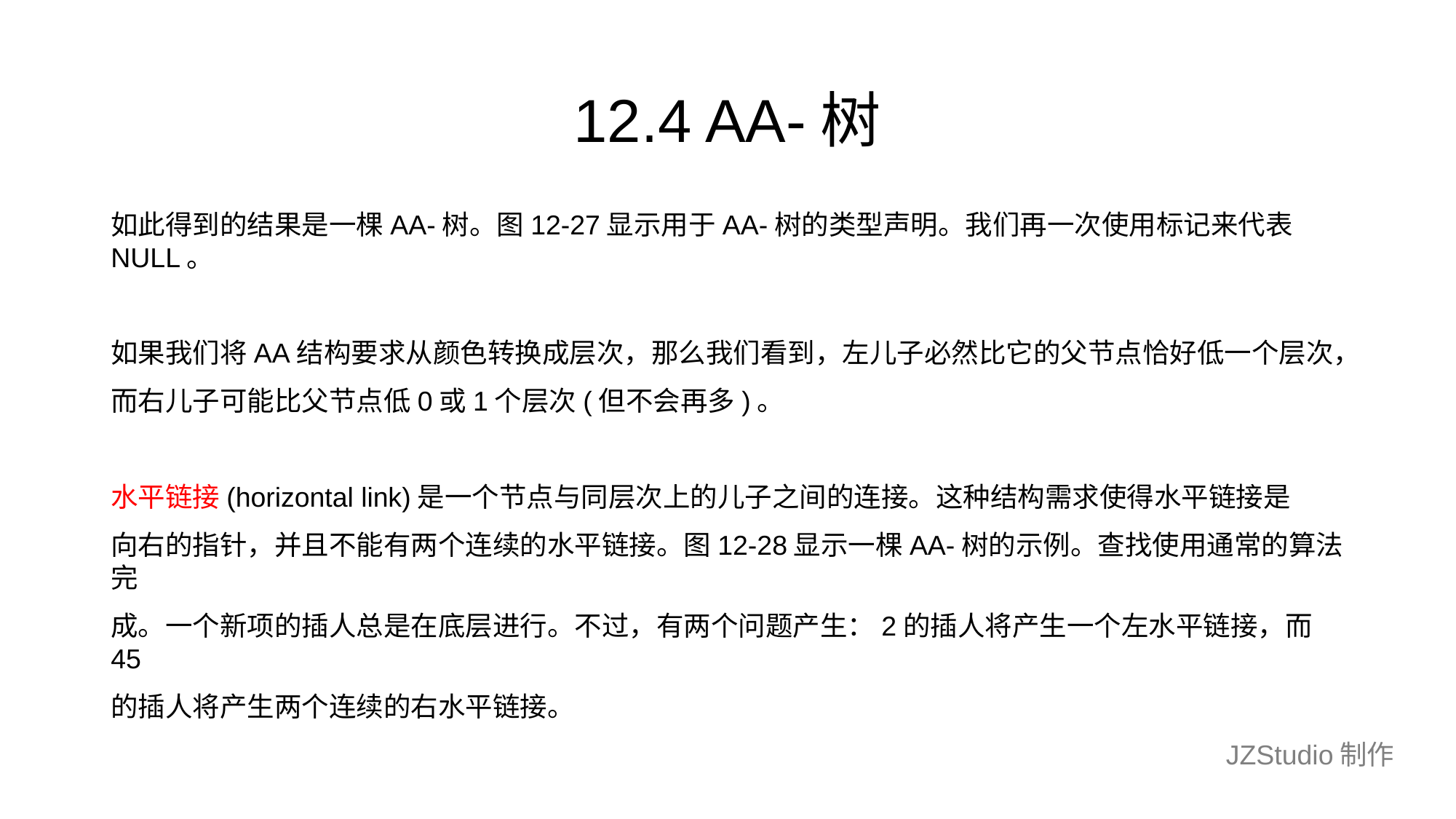

# 12.4 AA-树
如此得到的结果是一棵AA-树。图12-27显示用于AA-树的类型声明。我们再一次使用标记来代表NULL。

如果我们将AA结构要求从颜色转换成层次，那么我们看到，左儿子必然比它的父节点恰好低一个层次，
而右儿子可能比父节点低0或1个层次(但不会再多)。

水平链接(horizontal link)是一个节点与同层次上的儿子之间的连接。这种结构需求使得水平链接是
向右的指针，并且不能有两个连续的水平链接。图12-28显示一棵AA-树的示例。查找使用通常的算法完
成。一个新项的插人总是在底层进行。不过，有两个问题产生：2的插人将产生一个左水平链接，而45
的插人将产生两个连续的右水平链接。